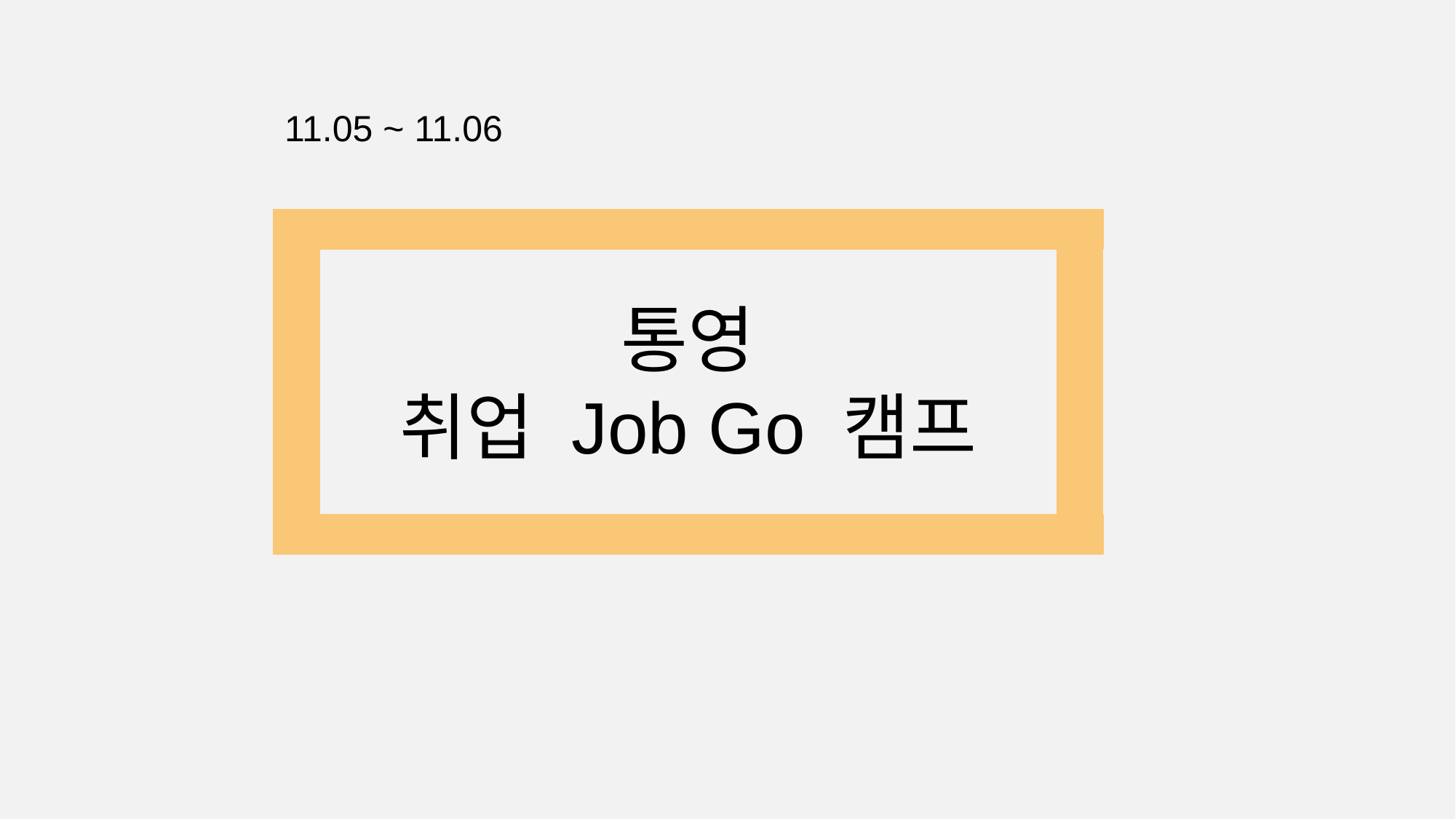

11.05 ~ 11.06

통영
취업 Job Go 캠프